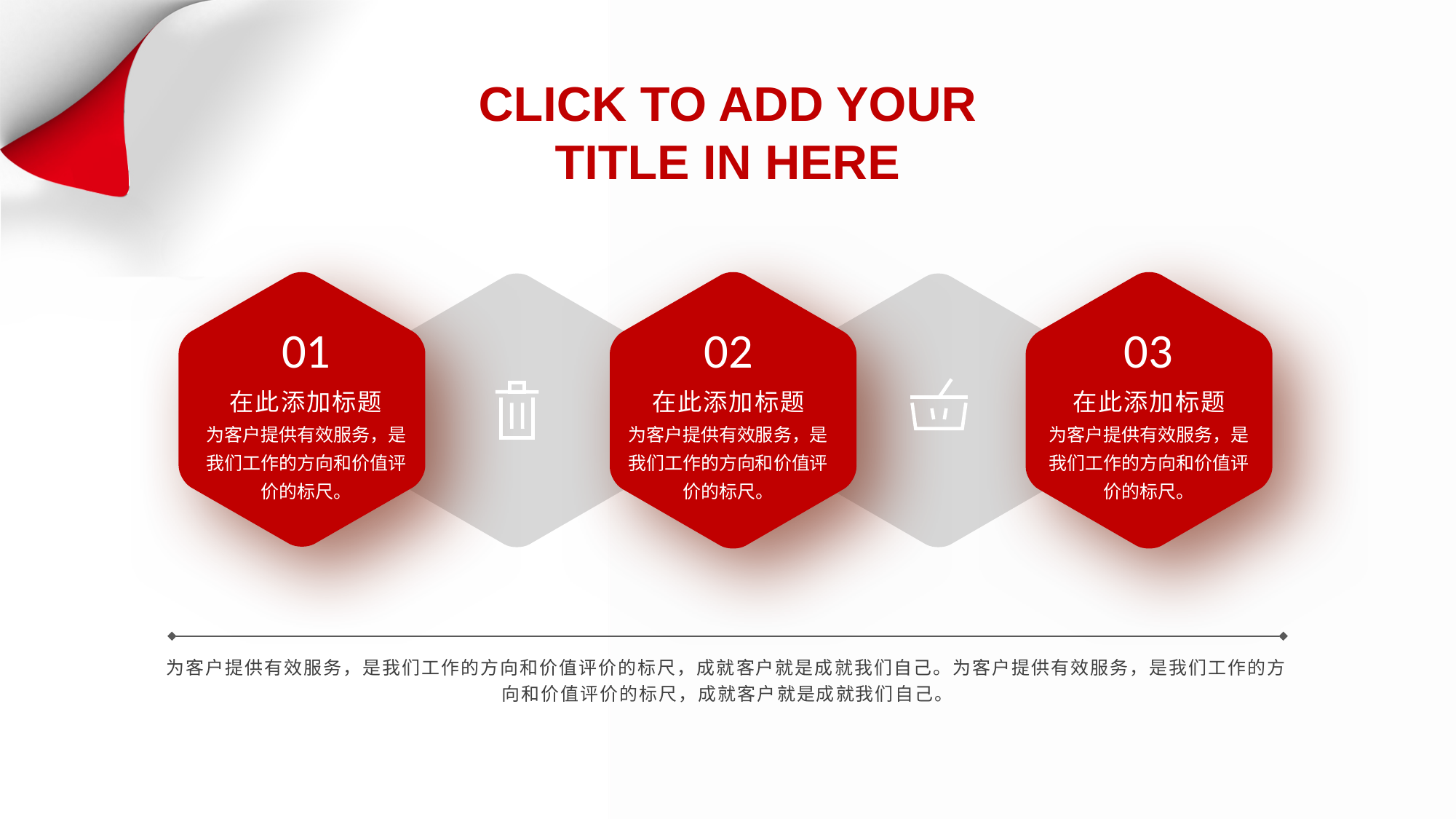

CLICK TO ADD YOUR TITLE IN HERE

01
02
03

在此添加标题
为客户提供有效服务，是我们工作的方向和价值评价的标尺。
在此添加标题
为客户提供有效服务，是我们工作的方向和价值评价的标尺。
在此添加标题
为客户提供有效服务，是我们工作的方向和价值评价的标尺。

为客户提供有效服务，是我们工作的方向和价值评价的标尺，成就客户就是成就我们自己。为客户提供有效服务，是我们工作的方向和价值评价的标尺，成就客户就是成就我们自己。